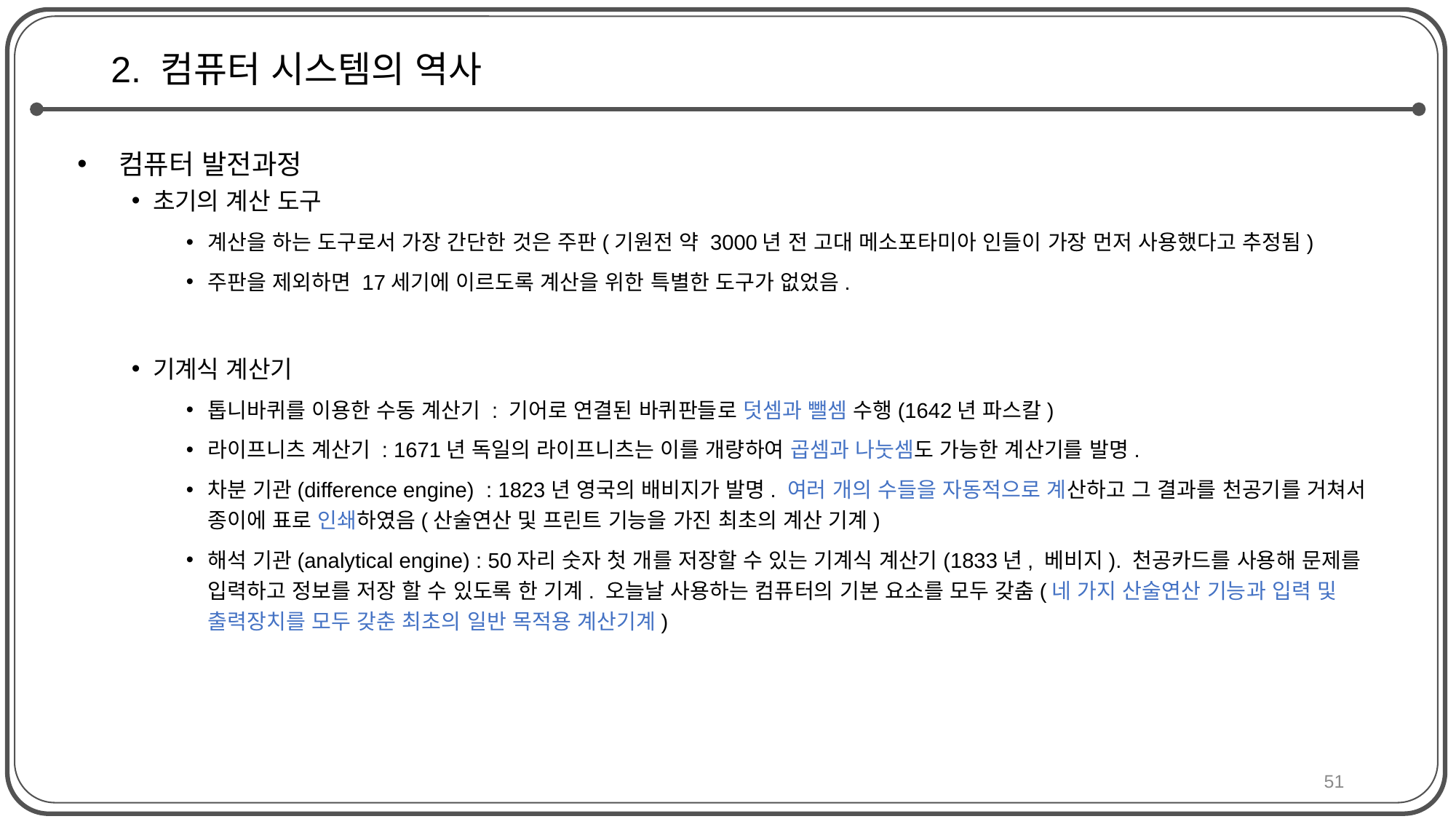

# 2. 컴퓨터 시스템의 역사
 컴퓨터 발전과정
초기의 계산 도구
계산을 하는 도구로서 가장 간단한 것은 주판(기원전 약 3000년 전 고대 메소포타미아 인들이 가장 먼저 사용했다고 추정됨)
주판을 제외하면 17세기에 이르도록 계산을 위한 특별한 도구가 없었음.

기계식 계산기
톱니바퀴를 이용한 수동 계산기 : 기어로 연결된 바퀴판들로 덧셈과 뺄셈 수행(1642년 파스칼)
라이프니츠 계산기 : 1671년 독일의 라이프니츠는 이를 개량하여 곱셈과 나눗셈도 가능한 계산기를 발명.
차분 기관(difference engine)  : 1823년 영국의 배비지가 발명. 여러 개의 수들을 자동적으로 계산하고 그 결과를 천공기를 거쳐서 종이에 표로 인쇄하였음(산술연산 및 프린트 기능을 가진 최초의 계산 기계)
해석 기관(analytical engine) : 50자리 숫자 첫 개를 저장할 수 있는 기계식 계산기(1833년, 베비지). 천공카드를 사용해 문제를 입력하고 정보를 저장 할 수 있도록 한 기계. 오늘날 사용하는 컴퓨터의 기본 요소를 모두 갖춤(네 가지 산술연산 기능과 입력 및 출력장치를 모두 갖춘 최초의 일반 목적용 계산기계)

51